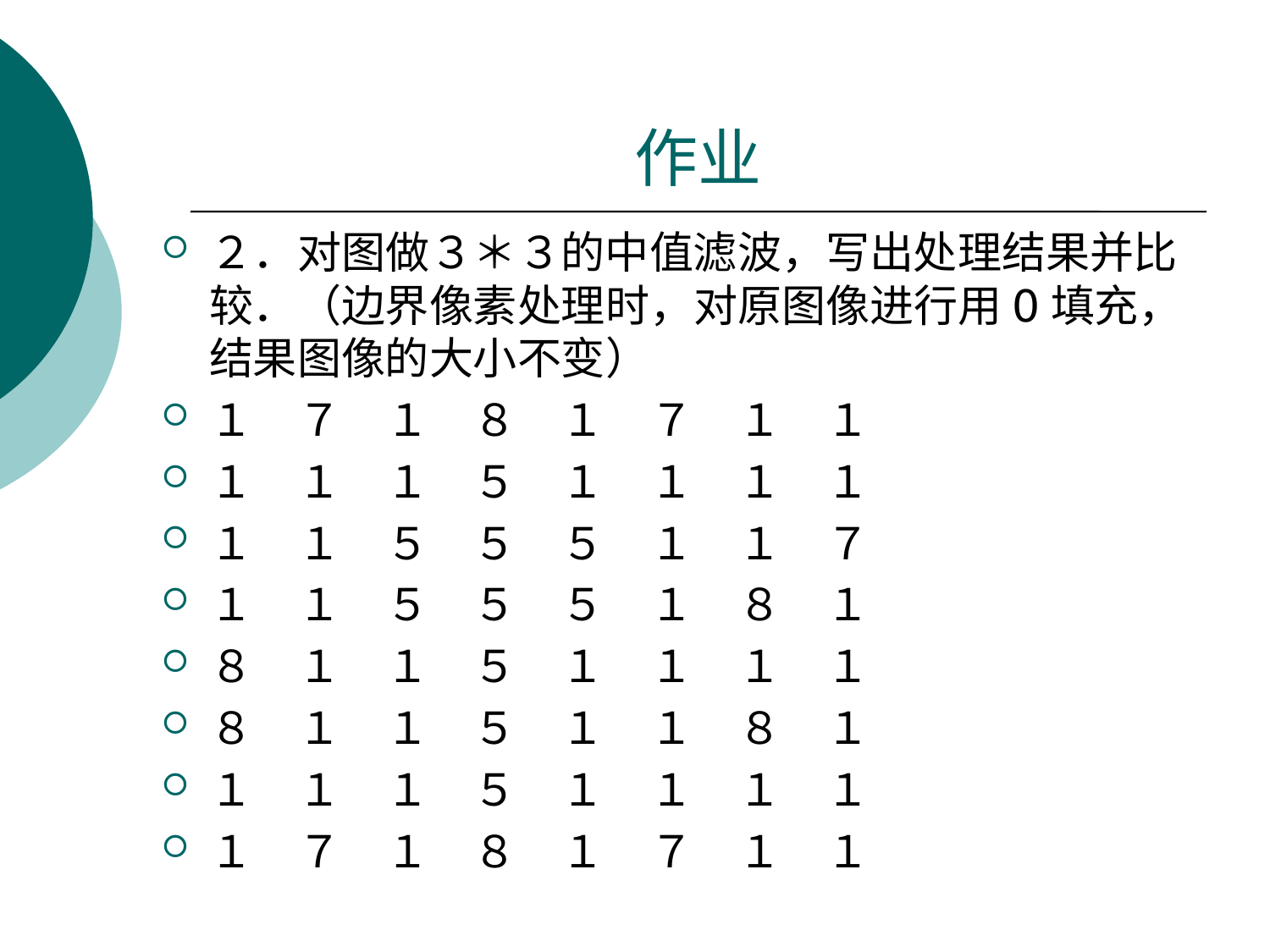

# 作业
２．对图做３＊３的中值滤波，写出处理结果并比较．（边界像素处理时，对原图像进行用0填充，结果图像的大小不变）
１　７　１　８　１　７　１　１
１　１　１　５　１　１　１　１
１　１　５　５　５　１　１　７
１　１　５　５　５　１　８　１
８　１　１　５　１　１　１　１
８　１　１　５　１　１　８　１
１　１　１　５　１　１　１　１
１　７　１　８　１　７　１　１
79